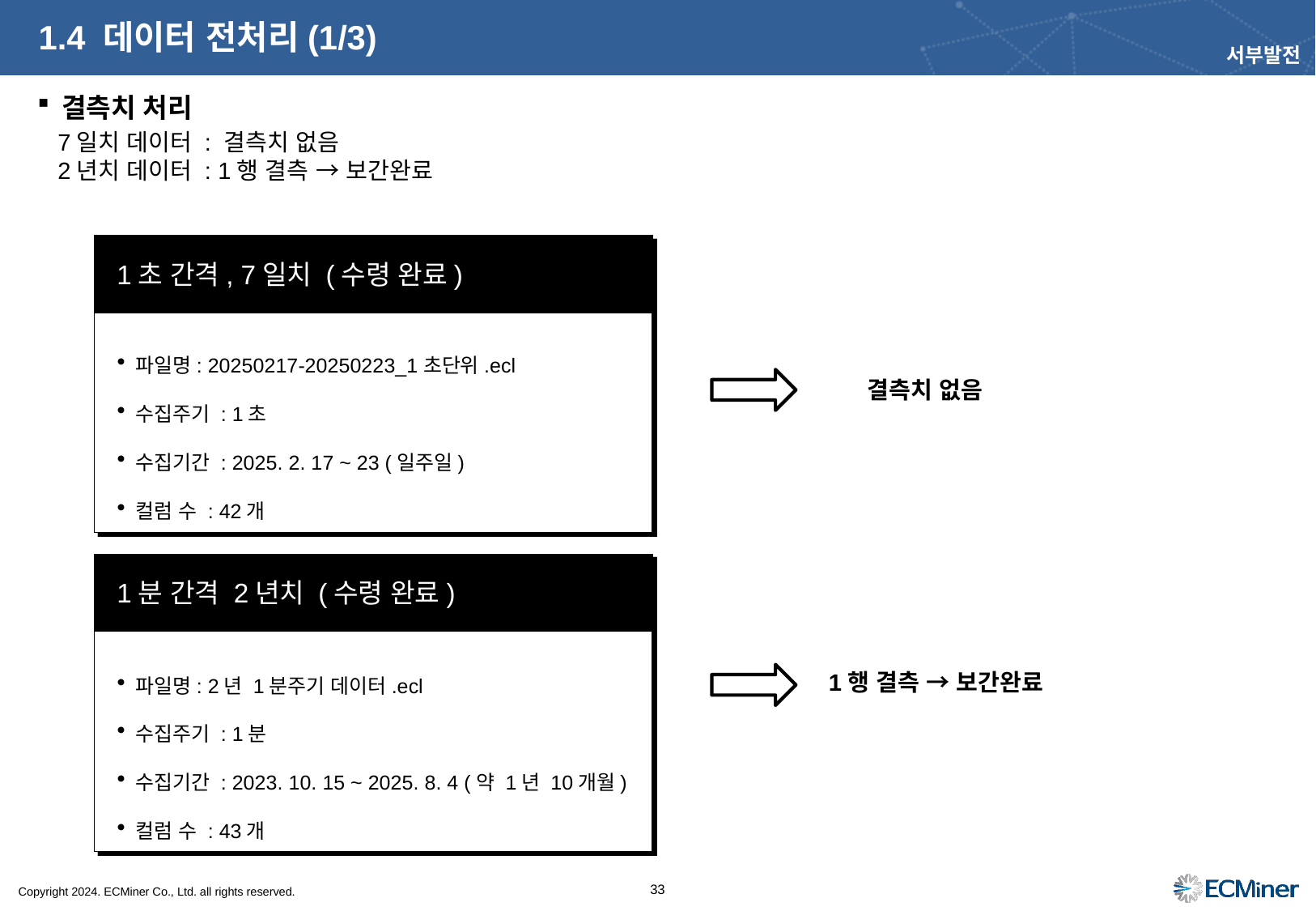

# 1.4 데이터 전처리(1/3)
서부발전
결측치 처리
7일치 데이터 : 결측치 없음
2년치 데이터 : 1행 결측 → 보간완료

1초 간격, 7일치 (수령 완료)
파일명: 20250217-20250223_1초단위.ecl
수집주기 : 1초
수집기간 : 2025. 2. 17 ~ 23 (일주일)
컬럼 수 : 42개

결측치 없음

1분 간격 2년치 (수령 완료)
파일명: 2년 1분주기 데이터.ecl
수집주기 : 1분
수집기간 : 2023. 10. 15 ~ 2025. 8. 4 (약 1년 10개월)
컬럼 수 : 43개
1행 결측 → 보간완료